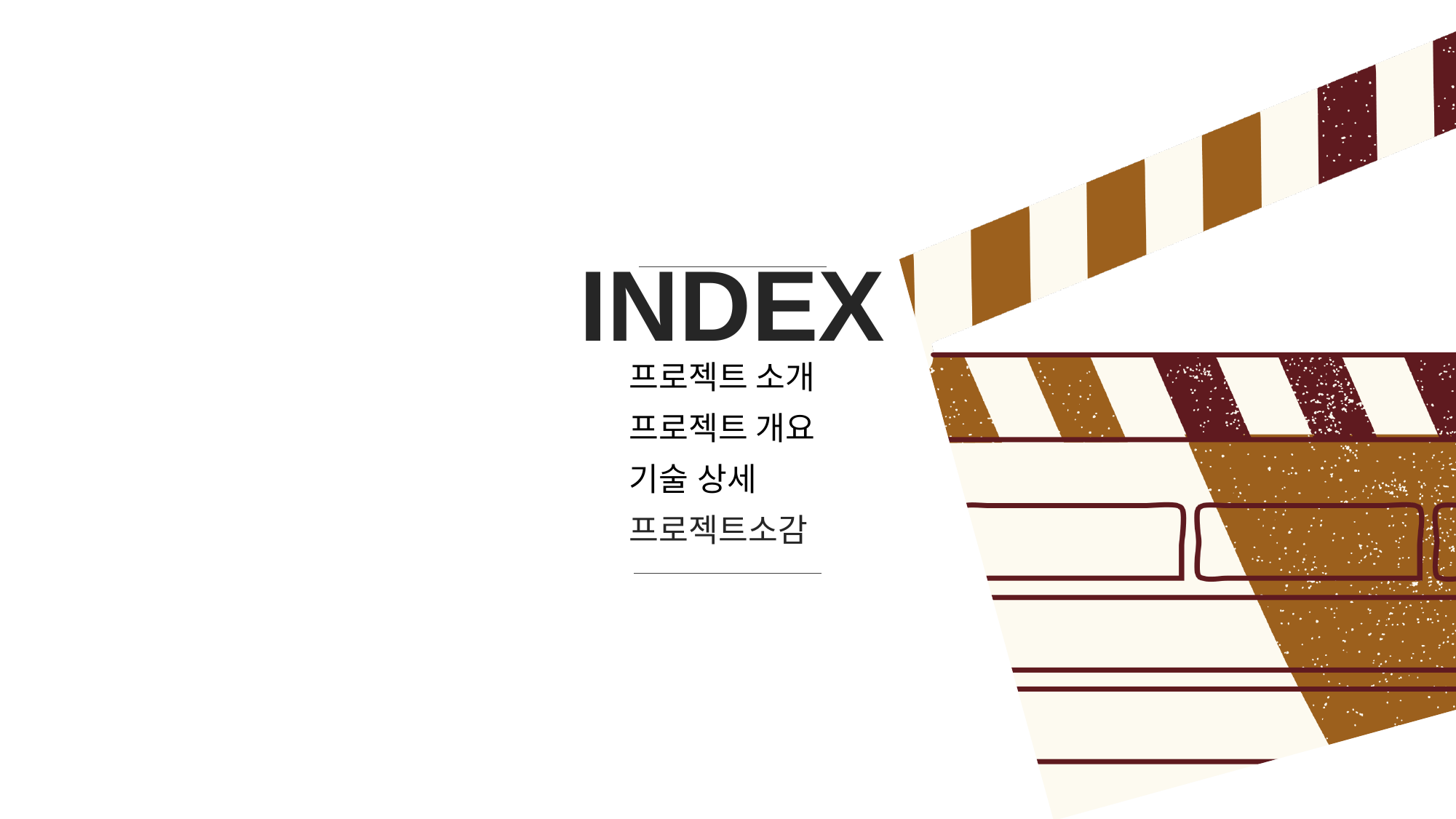

INDEX
프로젝트 소개
프로젝트 개요

프로젝트소감
기술 상세